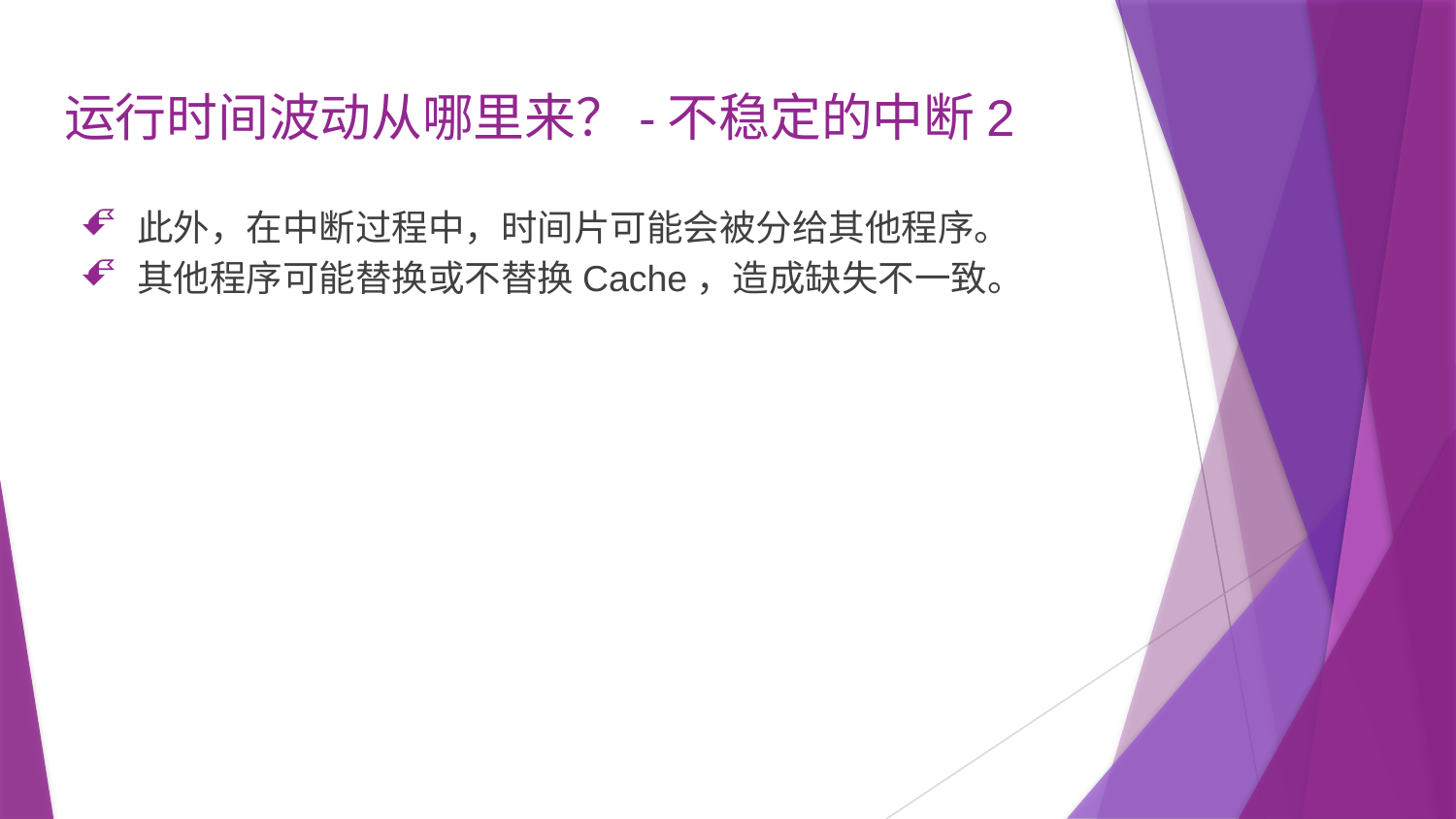

# 运行时间波动从哪里来？-不稳定的中断2
此外，在中断过程中，时间片可能会被分给其他程序。
其他程序可能替换或不替换Cache，造成缺失不一致。